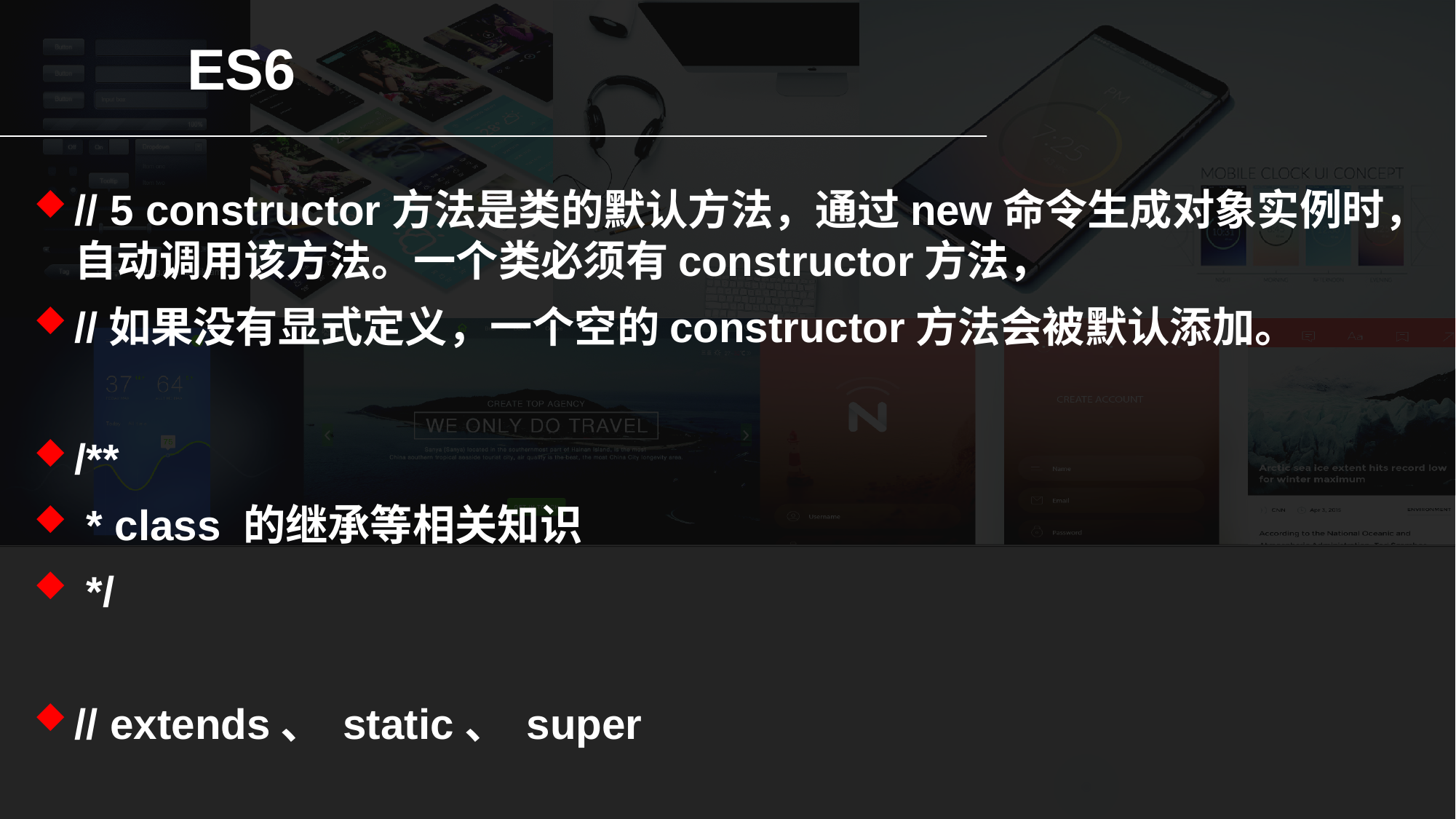

ES6

// 5 constructor方法是类的默认方法，通过new命令生成对象实例时，自动调用该方法。一个类必须有constructor方法，
//如果没有显式定义，一个空的constructor方法会被默认添加。

/**
 * class 的继承等相关知识
 */

// extends、 static、 super